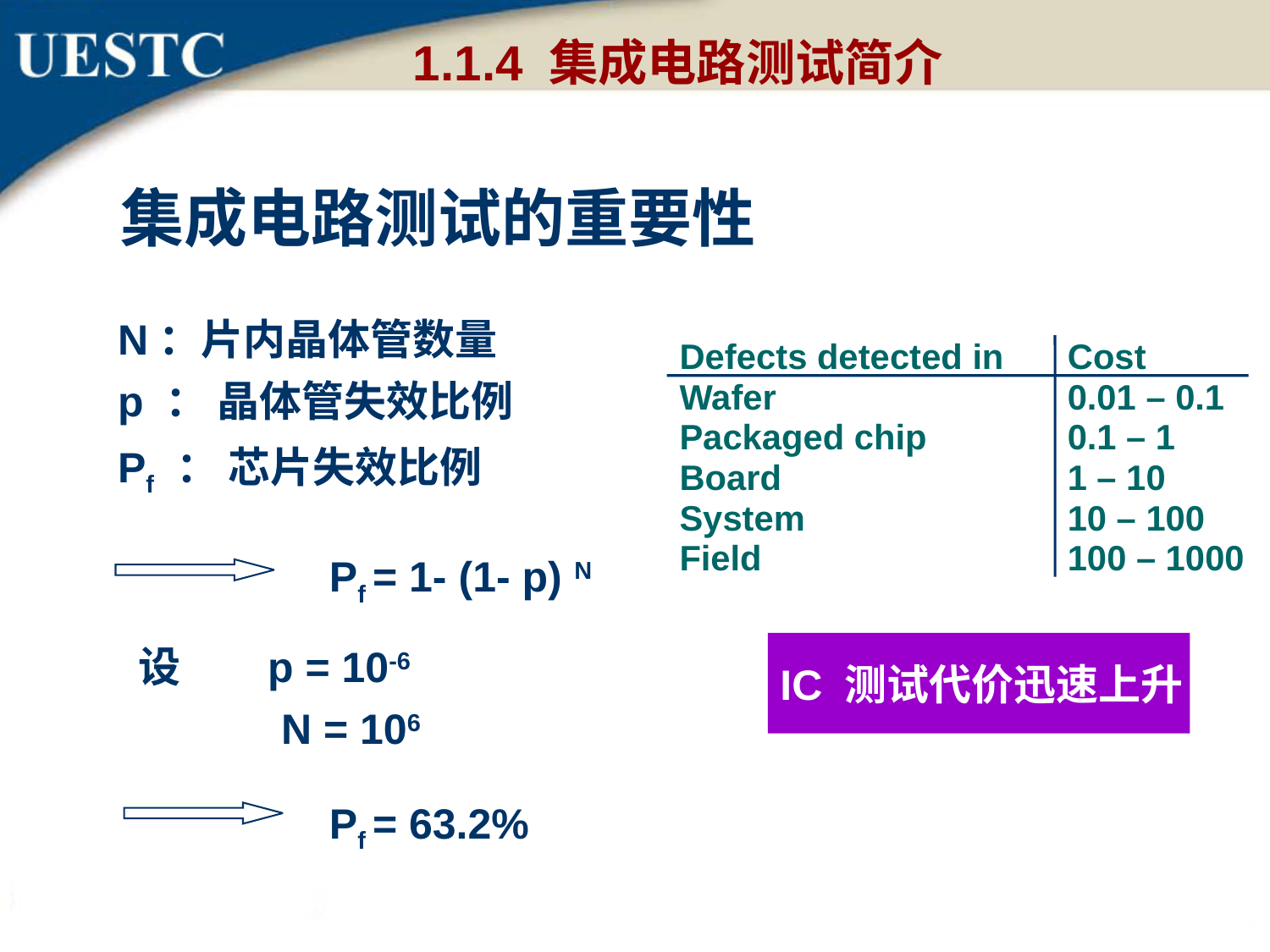

1.1.4 集成电路测试简介
集成电路测试的重要性

N：片内晶体管数量
p ： 晶体管失效比例
Pf ： 芯片失效比例
Defects detected in
Cost

Wafer

0.01 – 0.1
Packaged chip
0.1 – 1
Board
1 – 10
System
10 – 100
Field
100 – 1000
Pf = 1- (1- p) N

IC 测试代价迅速上升
设        p = 10-6
            N = 106
Pf = 63.2%